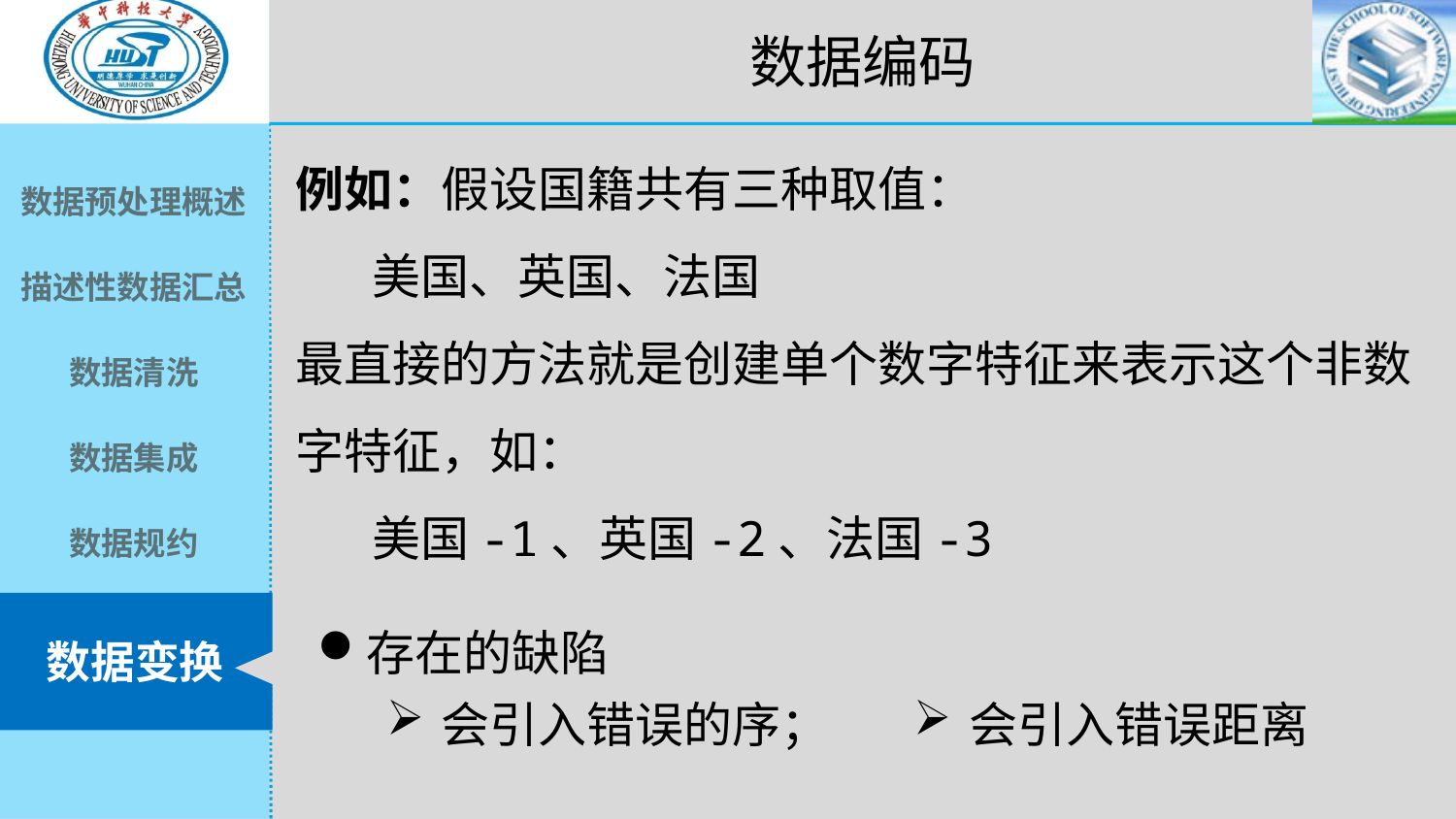

数据编码
例如：假设国籍共有三种取值：
      美国、英国、法国
最直接的方法就是创建单个数字特征来表示这个非数字特征，如：
      美国-1、英国-2、法国-3
存在的缺陷
会引入错误距离
会引入错误的序；